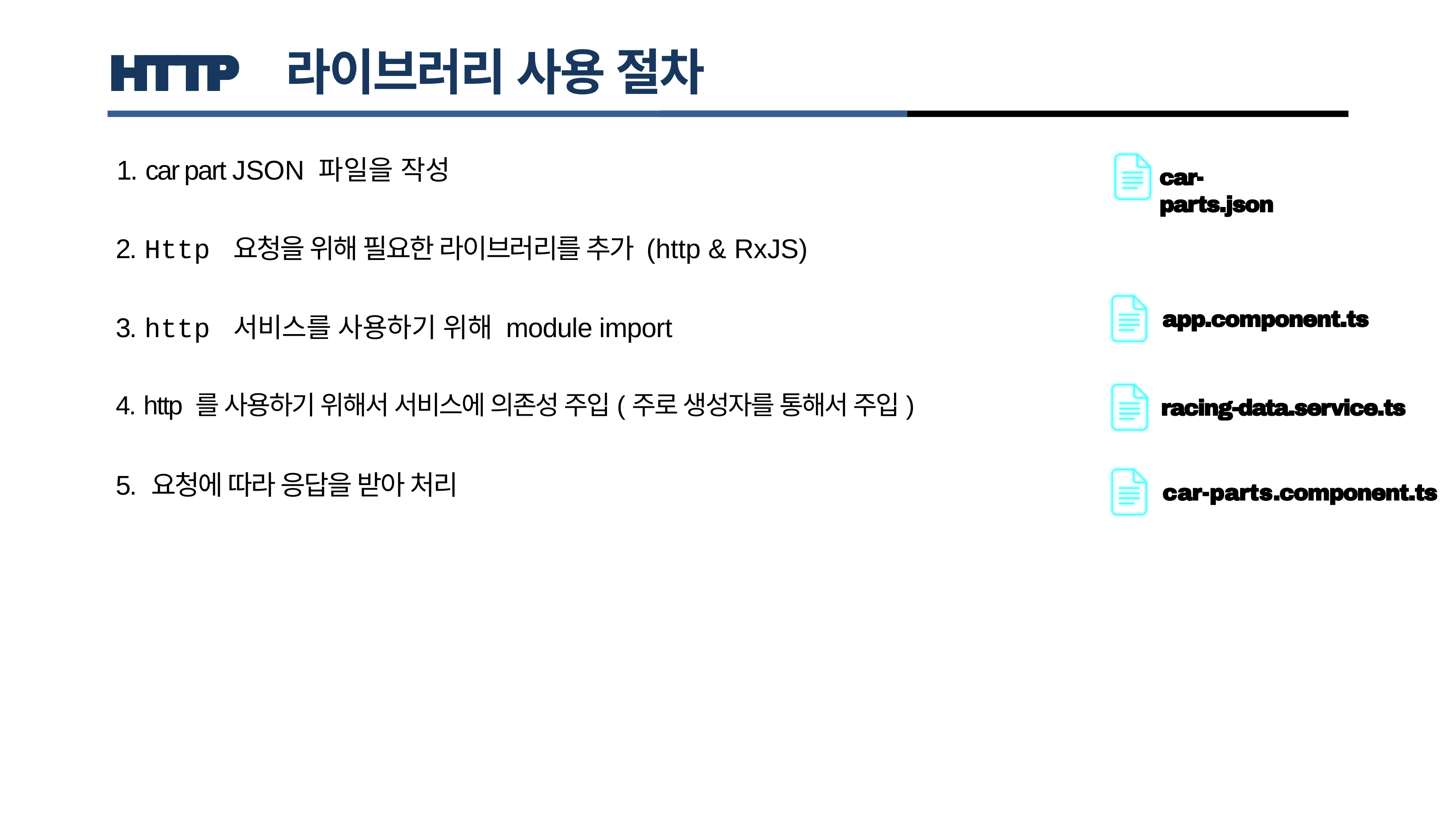

# HTTP  라이브러리 사용 절차

1. car part JSON 파일을 작성
car-parts.json
2. Http 요청을 위해 필요한 라이브러리를 추가 (http & RxJS)

app.component.ts
3. http 서비스를 사용하기 위해 module import

4. http 를 사용하기 위해서 서비스에 의존성 주입(주로 생성자를 통해서 주입)
racing-data.service.ts

5. 요청에 따라 응답을 받아 처리
car-parts.component.ts